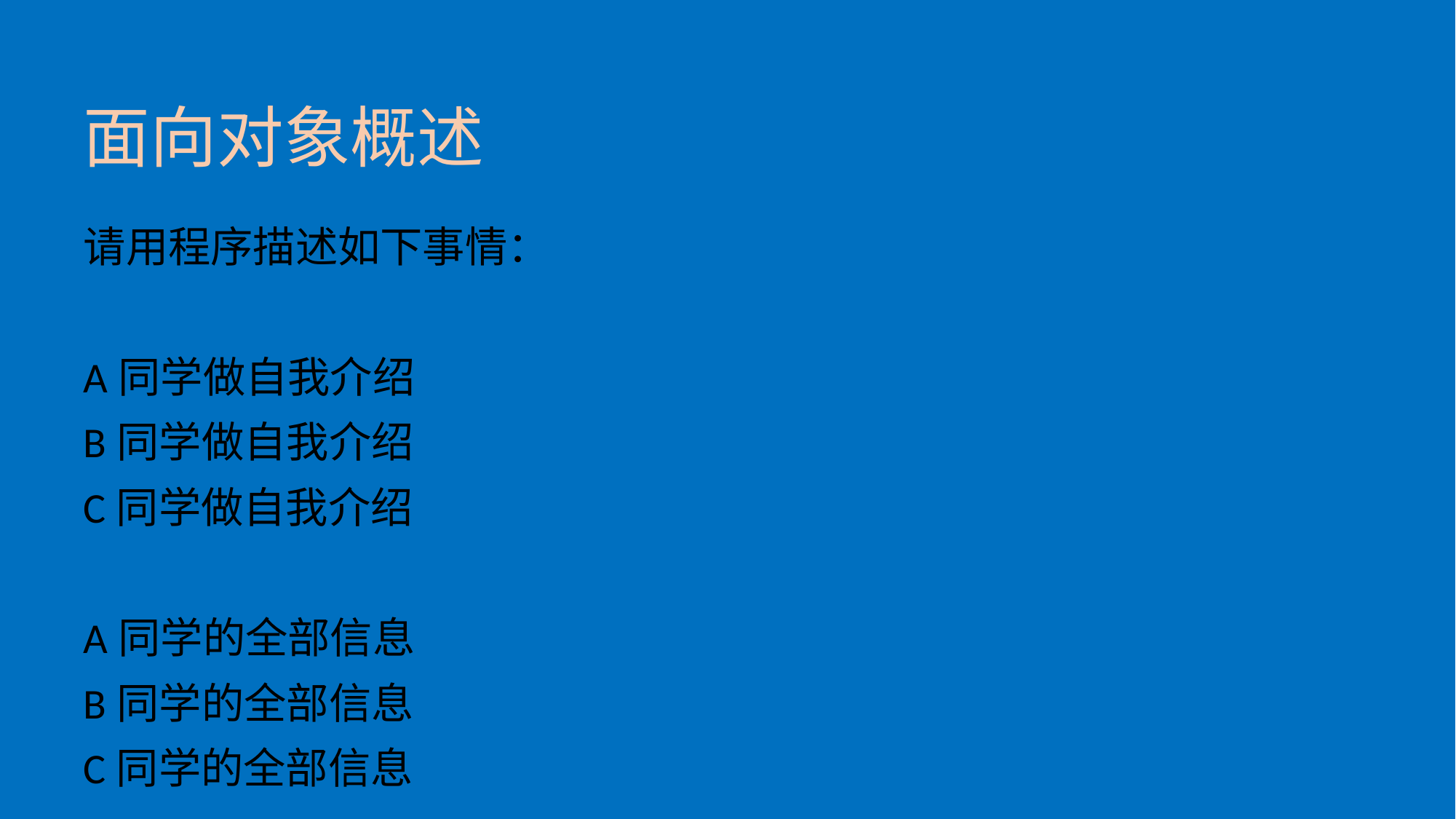

# 面向对象概述
请用程序描述如下事情：

A同学做自我介绍
B同学做自我介绍
C同学做自我介绍

A同学的全部信息
B同学的全部信息
C同学的全部信息